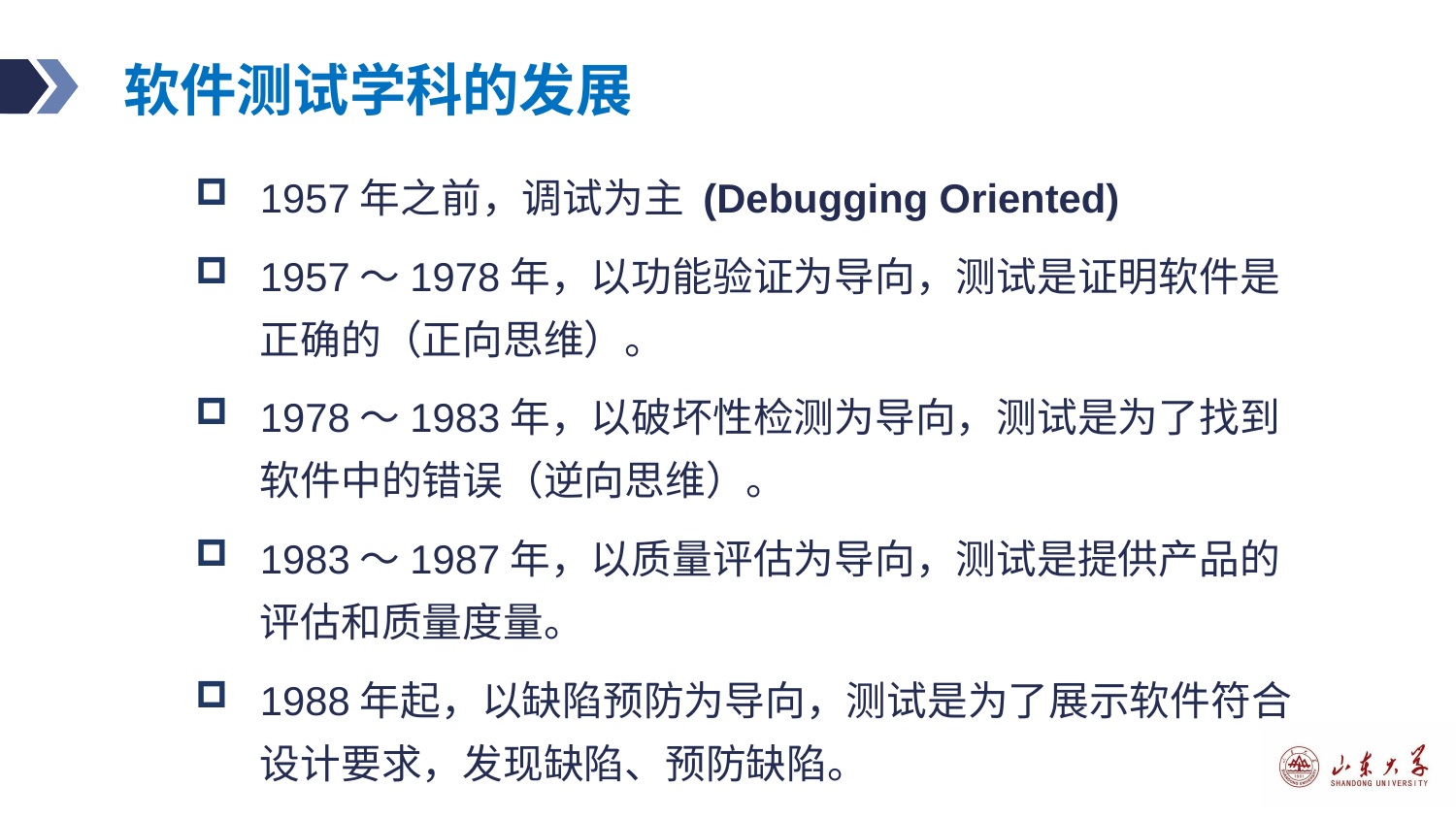

# 软件测试学科的发展
1957年之前，调试为主 (Debugging Oriented)
1957～1978年，以功能验证为导向，测试是证明软件是正确的（正向思维）。
1978～1983年，以破坏性检测为导向，测试是为了找到软件中的错误（逆向思维）。
1983～1987年，以质量评估为导向，测试是提供产品的评估和质量度量。
1988年起，以缺陷预防为导向，测试是为了展示软件符合设计要求，发现缺陷、预防缺陷。